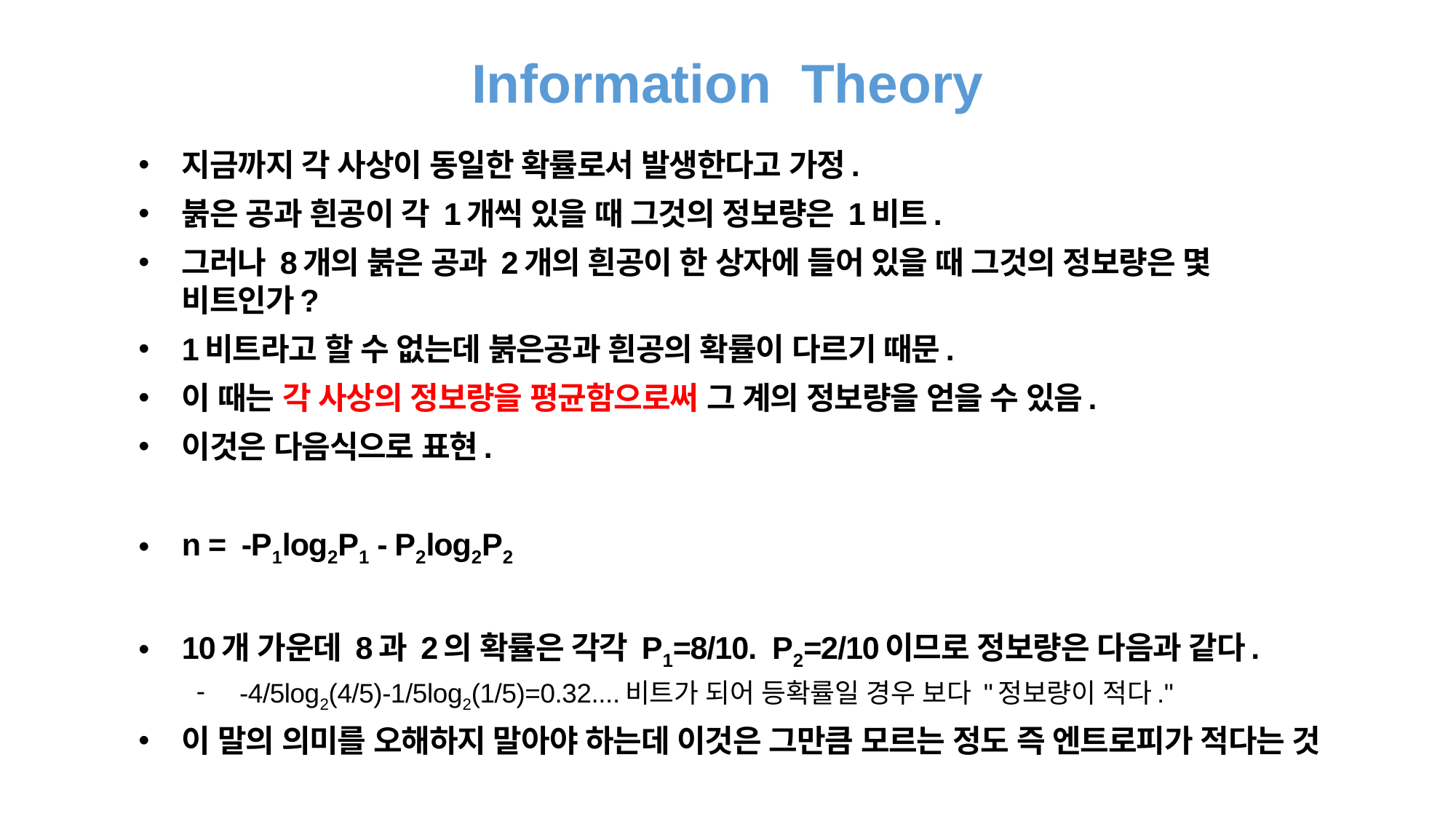

# Information  Theory
지금까지 각 사상이 동일한 확률로서 발생한다고 가정.
붉은 공과 흰공이 각 1개씩 있을 때 그것의 정보량은 1비트.
그러나 8개의 붉은 공과 2개의 흰공이 한 상자에 들어 있을 때 그것의 정보량은 몇 비트인가?
1비트라고 할 수 없는데 붉은공과 흰공의 확률이 다르기 때문.
이 때는 각 사상의 정보량을 평균함으로써 그 계의 정보량을 얻을 수 있음.
이것은 다음식으로 표현.

n =  -P1log2P1 - P2log2P2

10개 가운데 8과 2의 확률은 각각 P1=8/10.  P2=2/10이므로 정보량은 다음과 같다.
-4/5log2(4/5)-1/5log2(1/5)=0.32....비트가 되어 등확률일 경우 보다 "정보량이 적다."
이 말의 의미를 오해하지 말아야 하는데 이것은 그만큼 모르는 정도 즉 엔트로피가 적다는 것